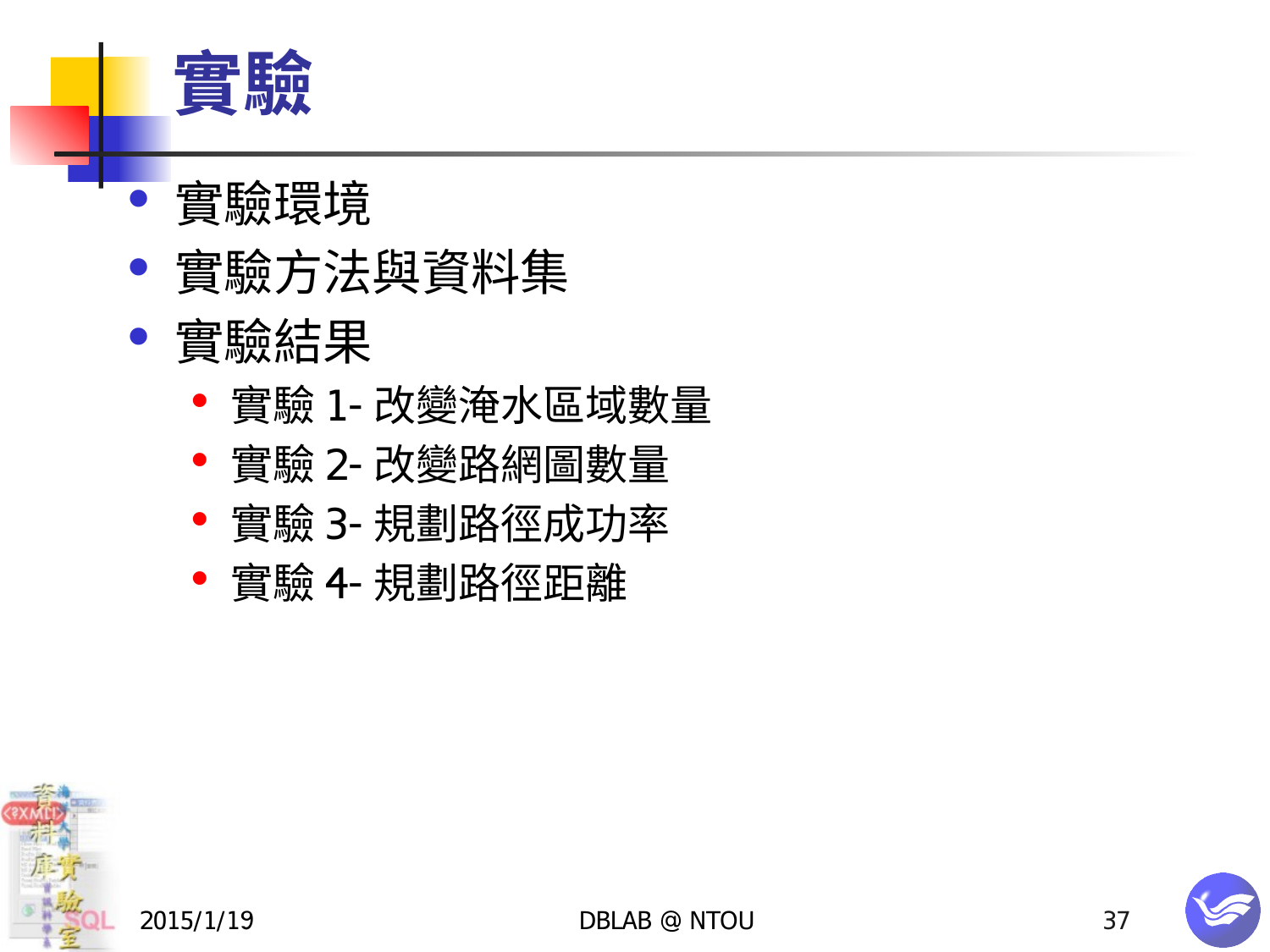

# 實驗
實驗環境
實驗方法與資料集
實驗結果
實驗1-改變淹水區域數量
實驗2-改變路網圖數量
實驗3-規劃路徑成功率
實驗4-規劃路徑距離
2015/1/19
DBLAB @ NTOU
37